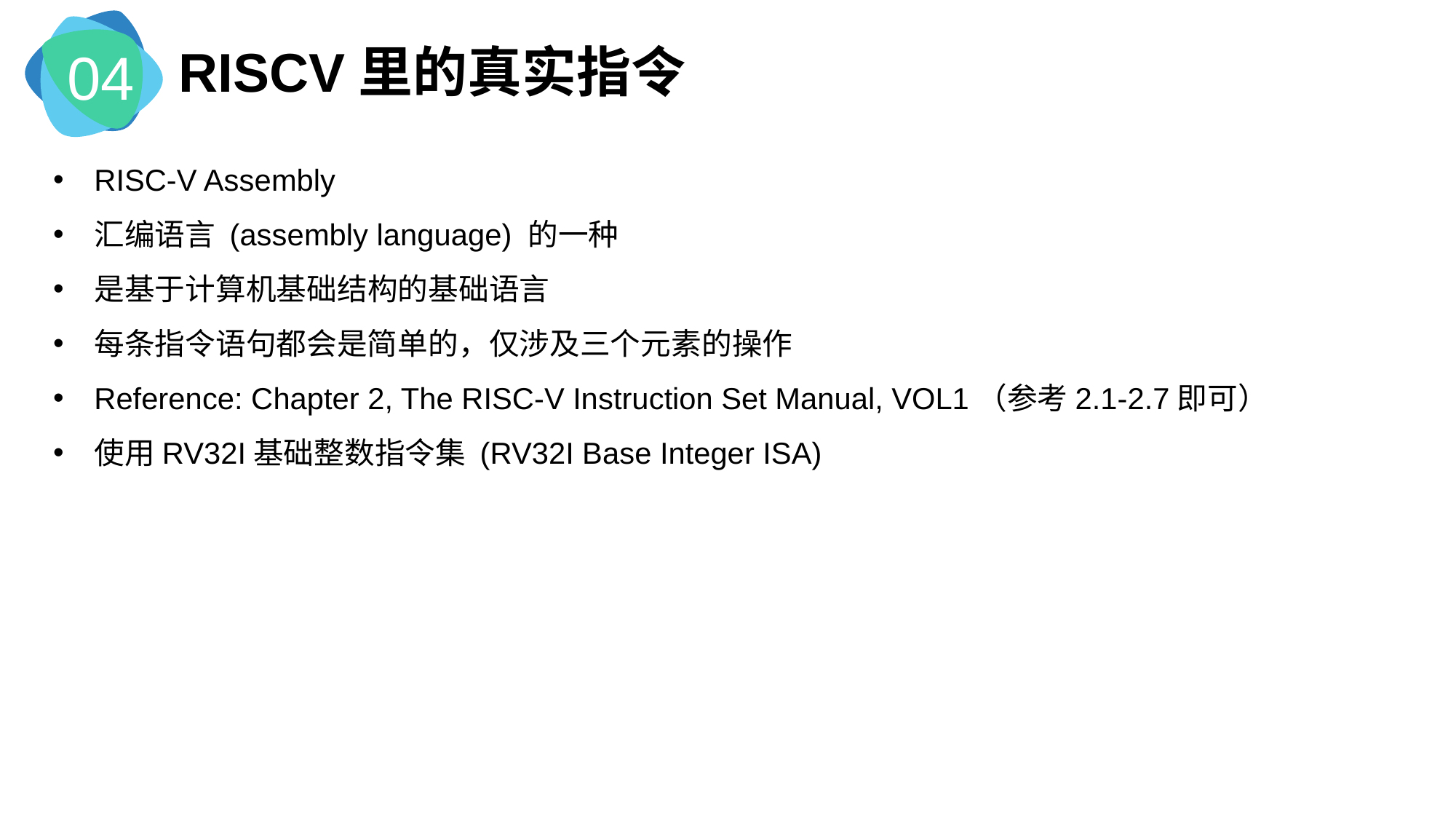

04
RISCV里的真实指令
RISC-V Assembly
汇编语言 (assembly language) 的一种
是基于计算机基础结构的基础语言
每条指令语句都会是简单的，仅涉及三个元素的操作
Reference: Chapter 2, The RISC-V Instruction Set Manual, VOL1（参考2.1-2.7即可）
使用RV32I基础整数指令集 (RV32I Base Integer ISA)